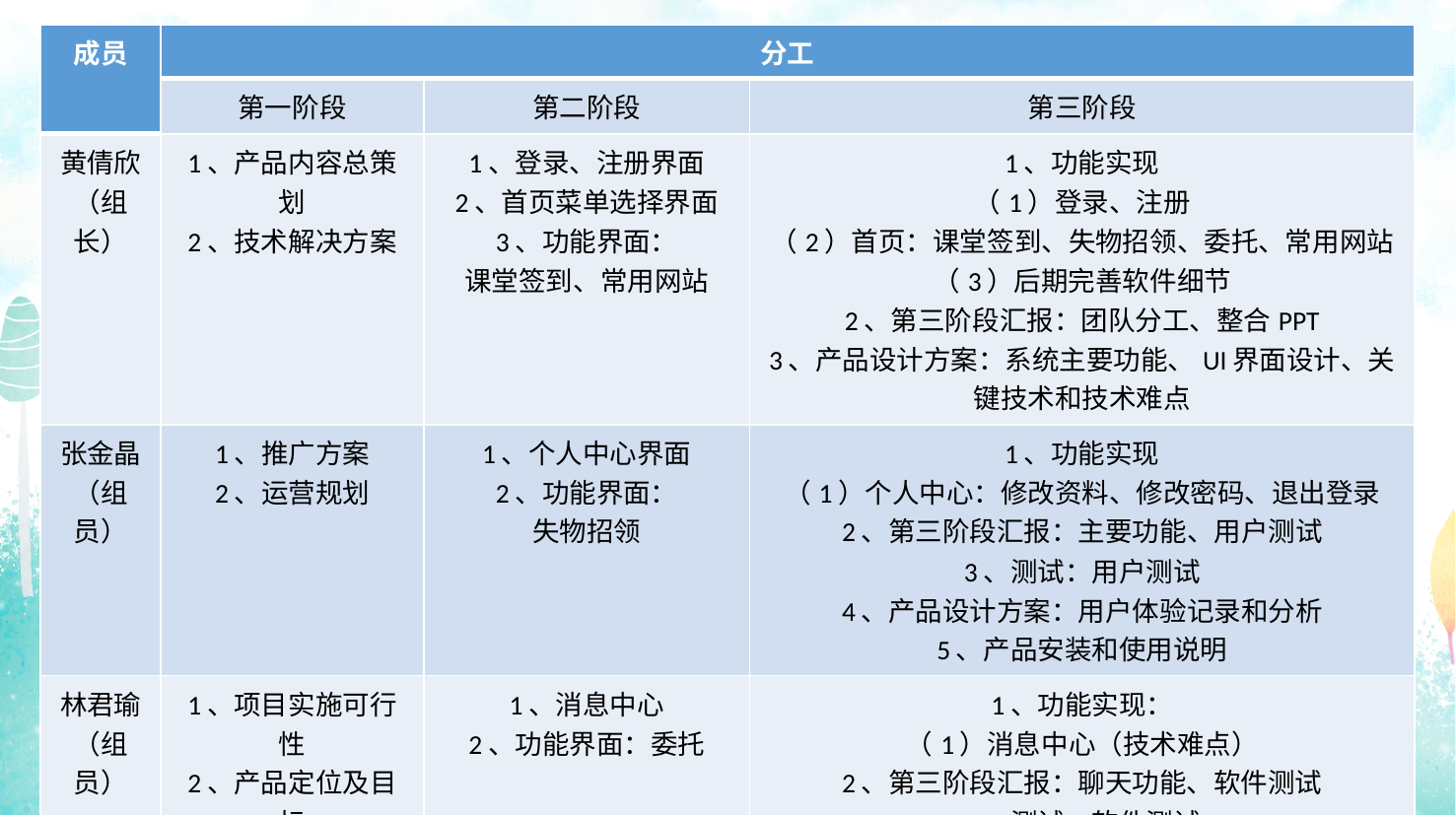

| 成员 | 分工 |  |  |
| --- | --- | --- | --- |
|  | 第一阶段 | 第二阶段 | 第三阶段 |
| 黄倩欣 （组长） | 1、产品内容总策划 2、技术解决方案 | 1、登录、注册界面 2、首页菜单选择界面 3、功能界面： 课堂签到、常用网站 | 1、功能实现 （1）登录、注册 （2）首页：课堂签到、失物招领、委托、常用网站 （3）后期完善软件细节 2、第三阶段汇报：团队分工、整合PPT 3、产品设计方案：系统主要功能、UI界面设计、关键技术和技术难点 |
| 张金晶 （组员） | 1、推广方案 2、运营规划 | 1、个人中心界面 2、功能界面： 失物招领 | 1、功能实现 （1）个人中心：修改资料、修改密码、退出登录 2、第三阶段汇报：主要功能、用户测试 3、测试：用户测试 4、产品设计方案：用户体验记录和分析 5、产品安装和使用说明 |
| 林君瑜 （组员） | 1、项目实施可行性 2、产品定位及目标 | 1、消息中心 2、功能界面：委托 | 1、功能实现： （1）消息中心（技术难点） 2、第三阶段汇报：聊天功能、软件测试 3、测试：软件测试 4、产品设计方案：关键技术和技术难点 5、测试大纲和测试报告 |